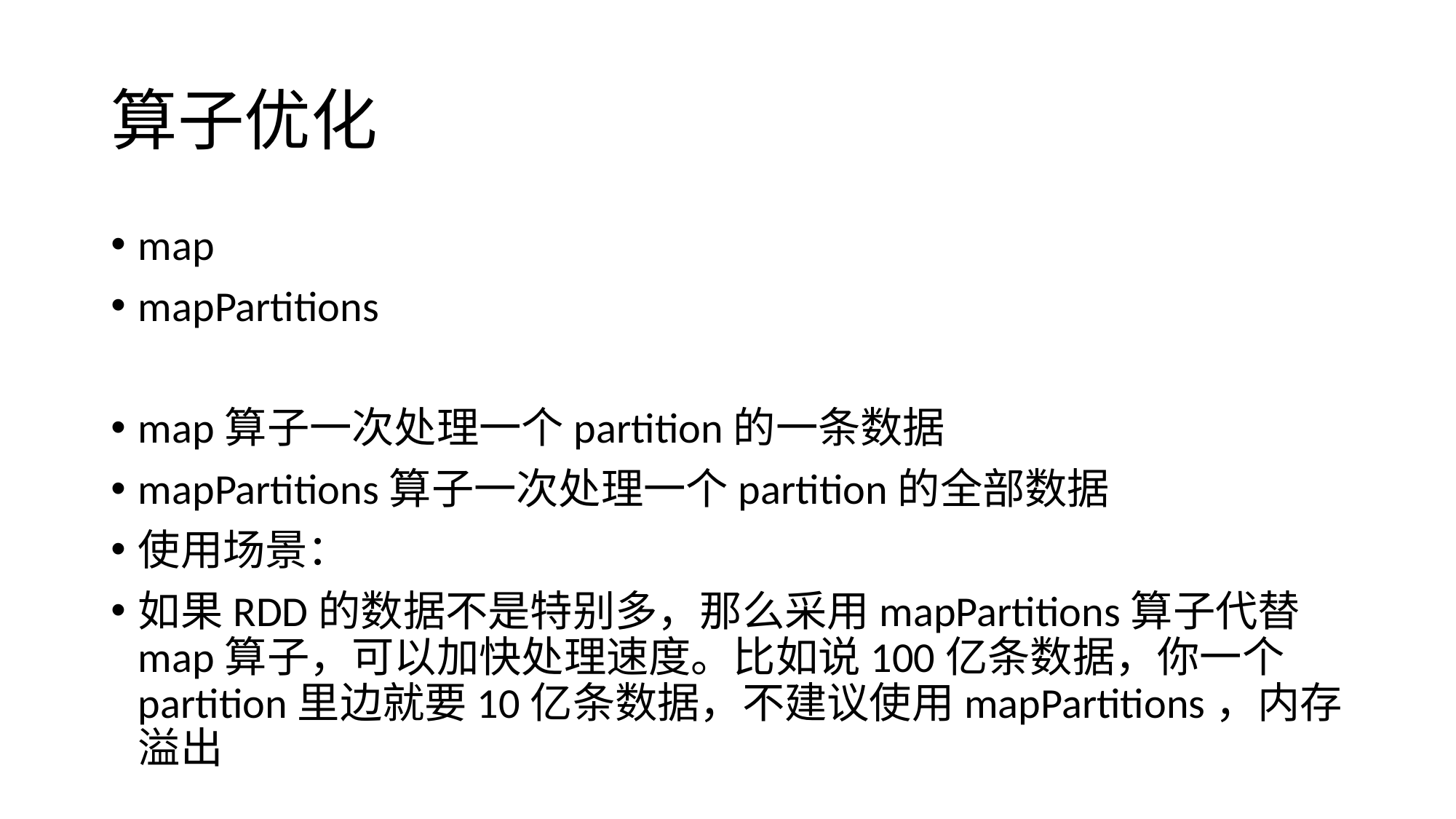

# 算子优化
map
mapPartitions

map算子一次处理一个partition的一条数据
mapPartitions算子一次处理一个partition的全部数据
使用场景：
如果RDD的数据不是特别多，那么采用mapPartitions算子代替map算子，可以加快处理速度。比如说100亿条数据，你一个partition里边就要10亿条数据，不建议使用mapPartitions，内存溢出